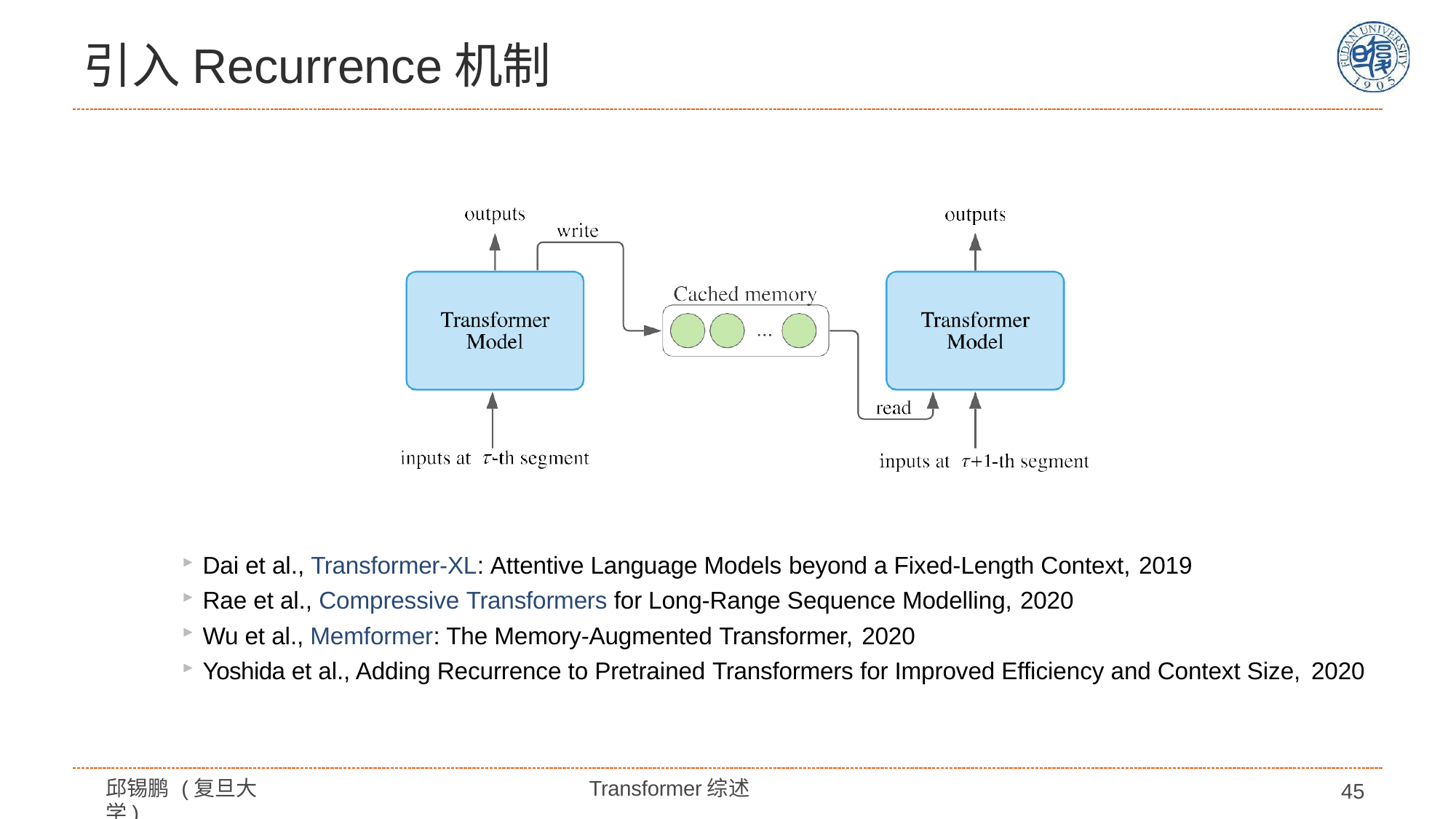

# 引入Recurrence机制

Dai et al., Transformer-XL: Attentive Language Models beyond a Fixed-Length Context, 2019
Rae et al., Compressive Transformers for Long-Range Sequence Modelling, 2020
Wu et al., Memformer: The Memory-Augmented Transformer, 2020
Yoshida et al., Adding Recurrence to Pretrained Transformers for Improved Efficiency and Context Size, 2020
邱锡鹏 (复旦大学)
Transformer综述
45